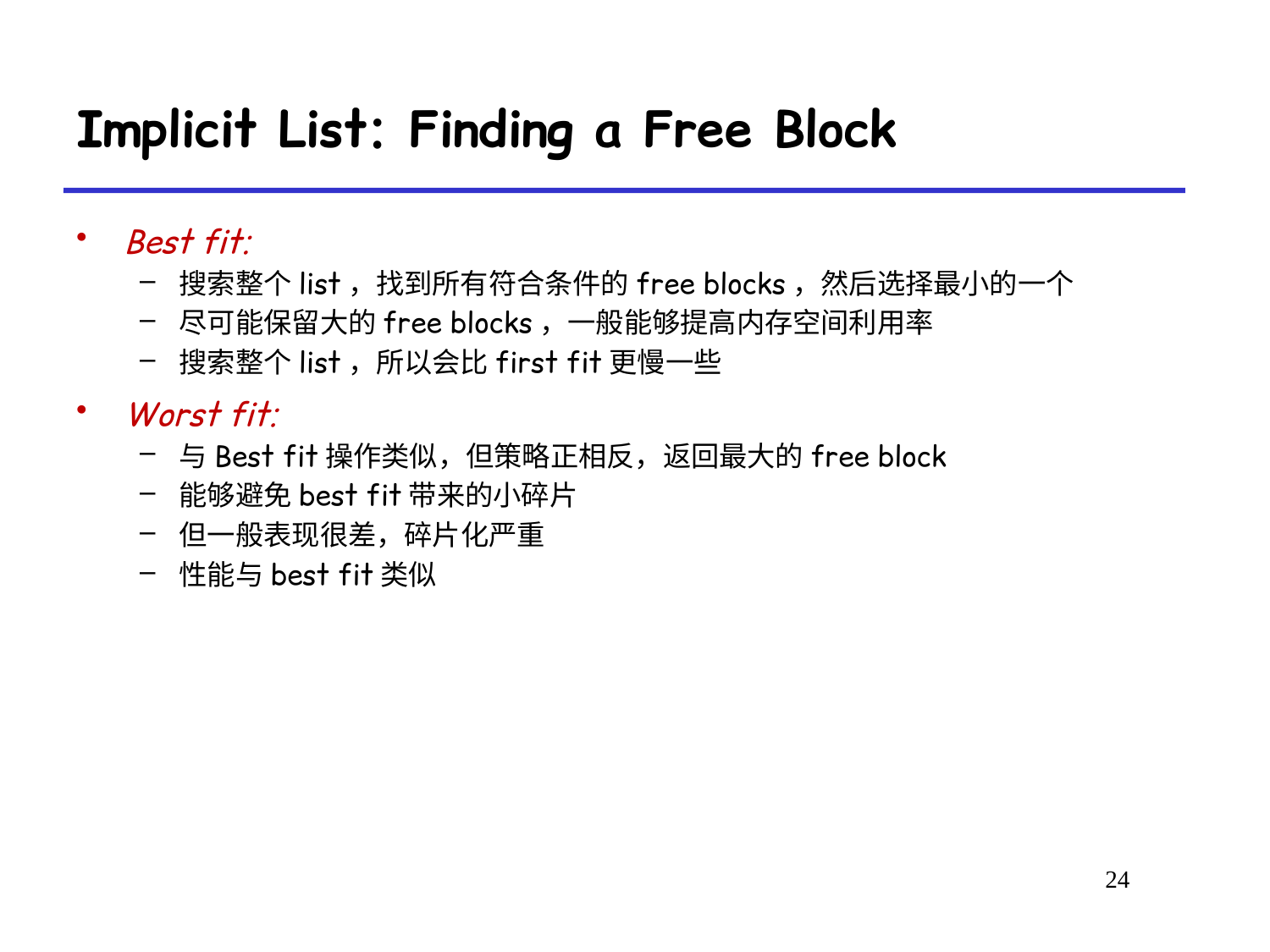

# Implicit List: Finding a Free Block
Best fit:
搜索整个list，找到所有符合条件的free blocks，然后选择最小的一个
尽可能保留大的free blocks，一般能够提高内存空间利用率
搜索整个list，所以会比first fit更慢一些
Worst fit:
与Best fit操作类似，但策略正相反，返回最大的free block
能够避免best fit带来的小碎片
但一般表现很差，碎片化严重
性能与best fit类似

24